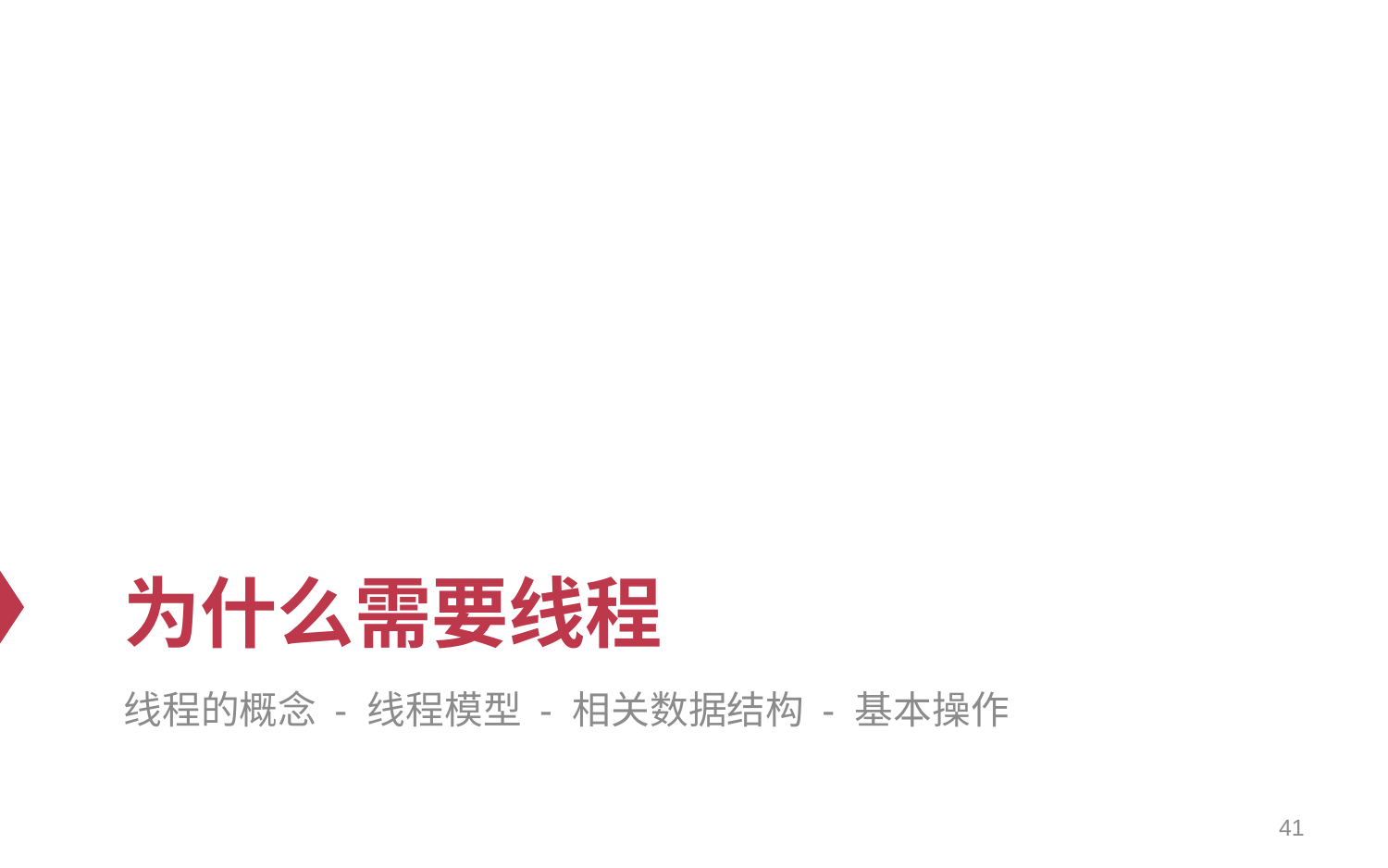

线程的概念 - 线程模型 - 相关数据结构 - 基本操作
# 为什么需要线程
41